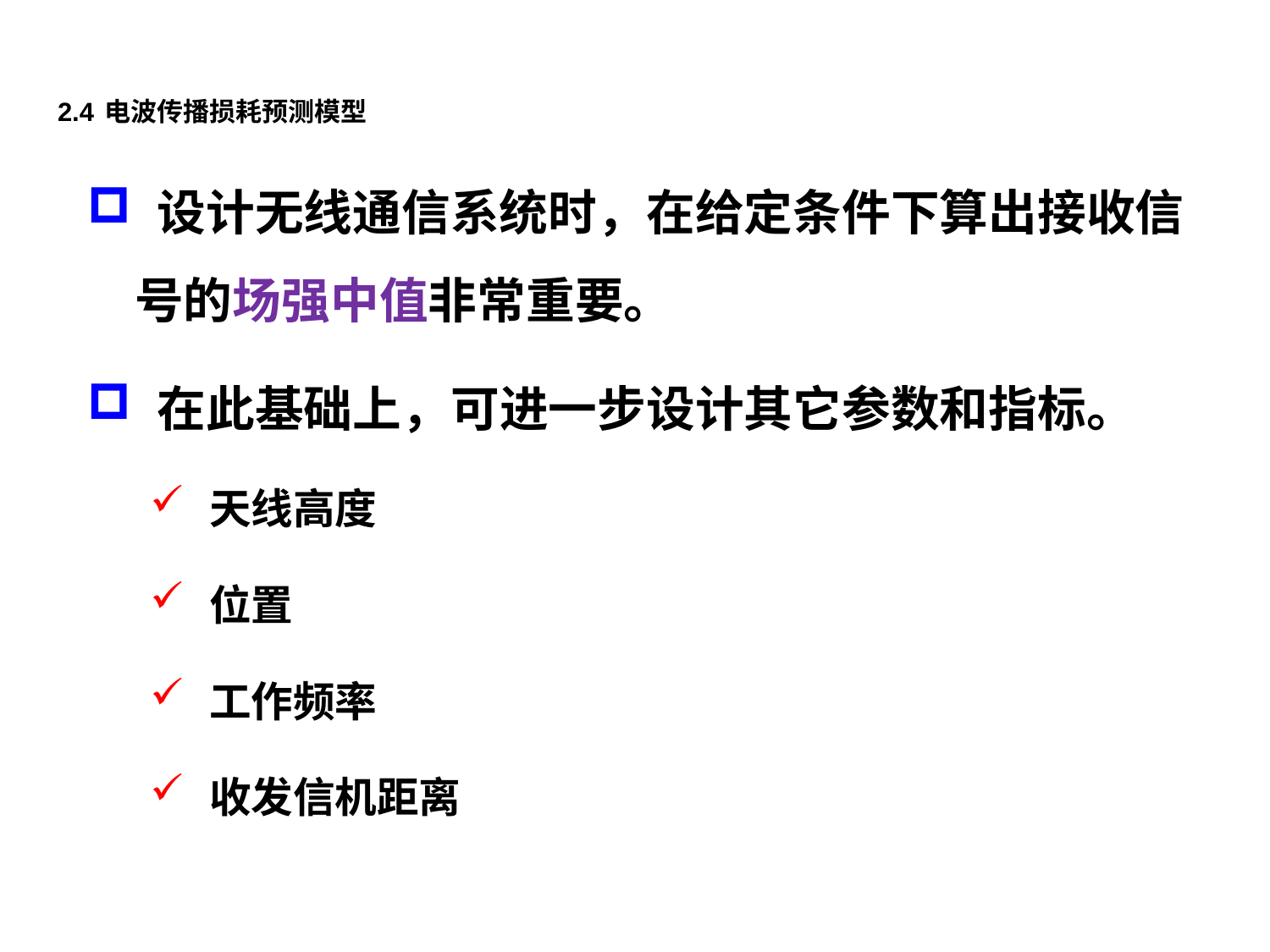

# 2.4 电波传播损耗预测模型电波传播损耗预测方法
 设计无线通信系统时，在给定条件下算出接收信号的场强中值非常重要。
 在此基础上，可进一步设计其它参数和指标。
 天线高度
 位置
 工作频率
 收发信机距离